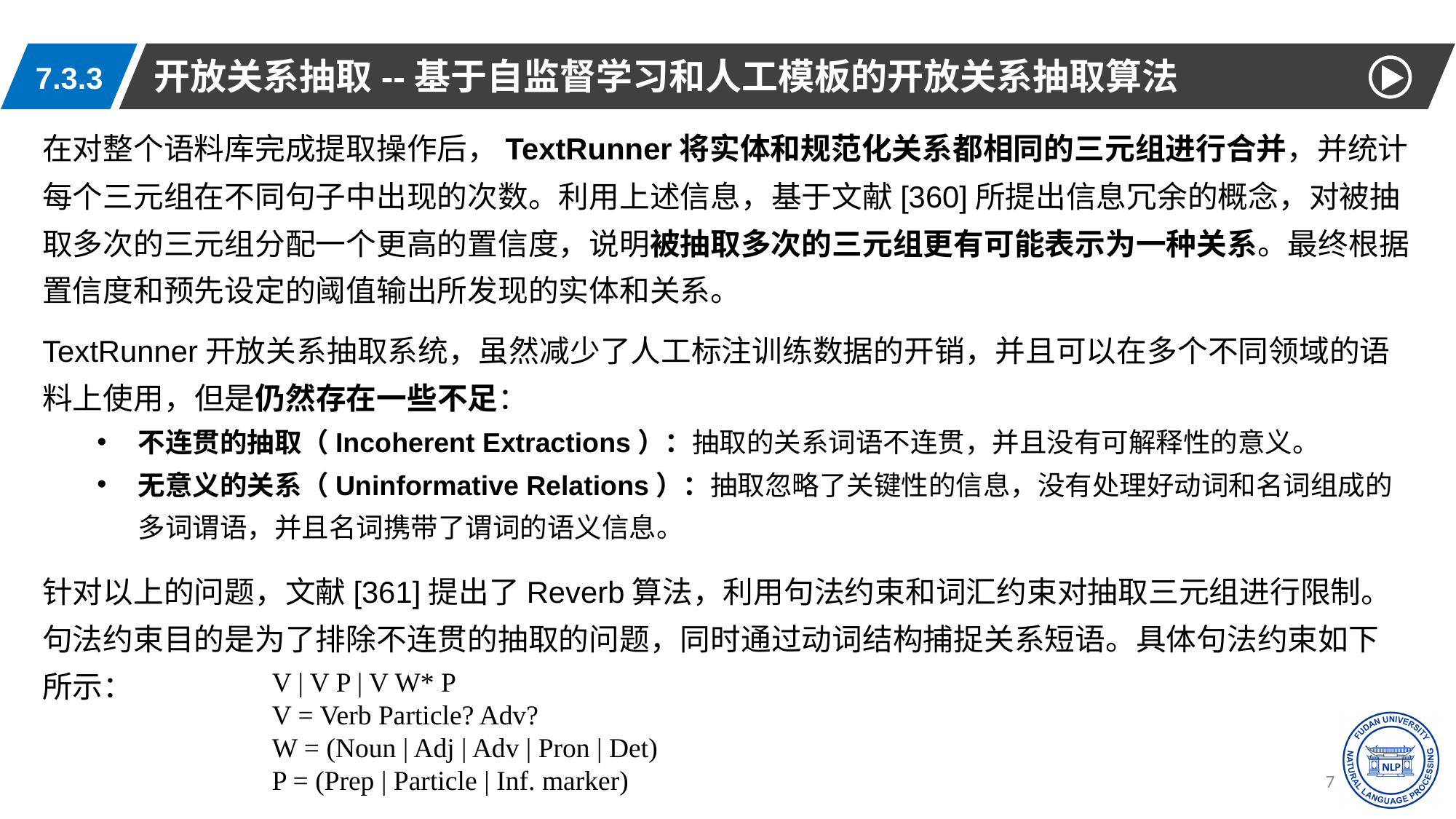

开放关系抽取--基于自监督学习和人工模板的开放关系抽取算法
7.3.3

在对整个语料库完成提取操作后，TextRunner将实体和规范化关系都相同的三元组进行合并，并统计每个三元组在不同句子中出现的次数。利用上述信息，基于文献[360]所提出信息冗余的概念，对被抽取多次的三元组分配一个更高的置信度，说明被抽取多次的三元组更有可能表示为一种关系。最终根据置信度和预先设定的阈值输出所发现的实体和关系。
TextRunner开放关系抽取系统，虽然减少了人工标注训练数据的开销，并且可以在多个不同领域的语料上使用，但是仍然存在一些不足：
不连贯的抽取（Incoherent Extractions）：抽取的关系词语不连贯，并且没有可解释性的意义。
无意义的关系（Uninformative Relations）：抽取忽略了关键性的信息，没有处理好动词和名词组成的多词谓语，并且名词携带了谓词的语义信息。
针对以上的问题，文献[361]提出了Reverb算法，利用句法约束和词汇约束对抽取三元组进行限制。句法约束目的是为了排除不连贯的抽取的问题，同时通过动词结构捕捉关系短语。具体句法约束如下所示：
V | V P | V W* P
V = Verb Particle? Adv?
W = (Noun | Adj | Adv | Pron | Det)
P = (Prep | Particle | Inf. marker)
73